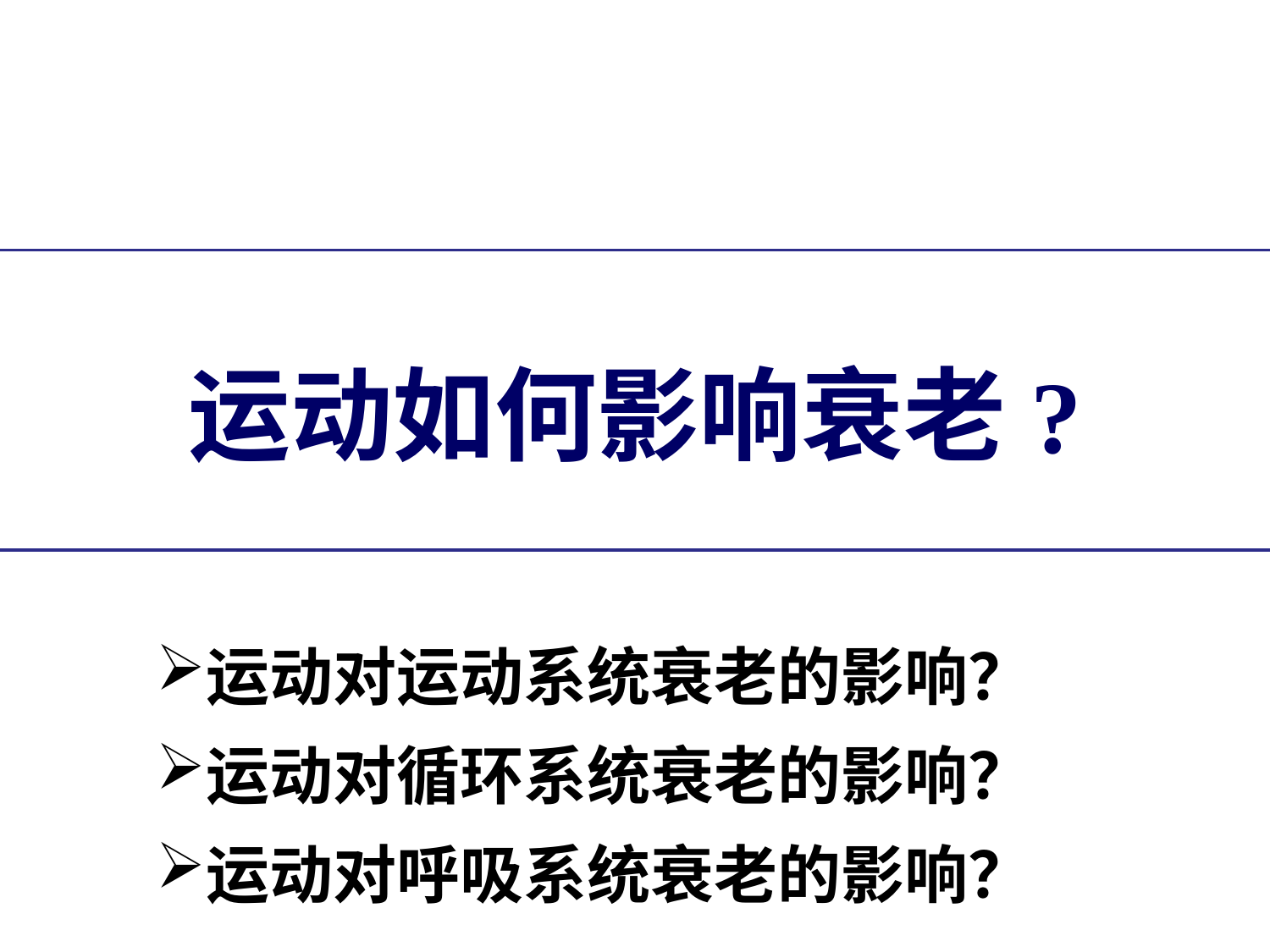

运动如何影响衰老?

运动对运动系统衰老的影响？
运动对循环系统衰老的影响？
运动对呼吸系统衰老的影响？